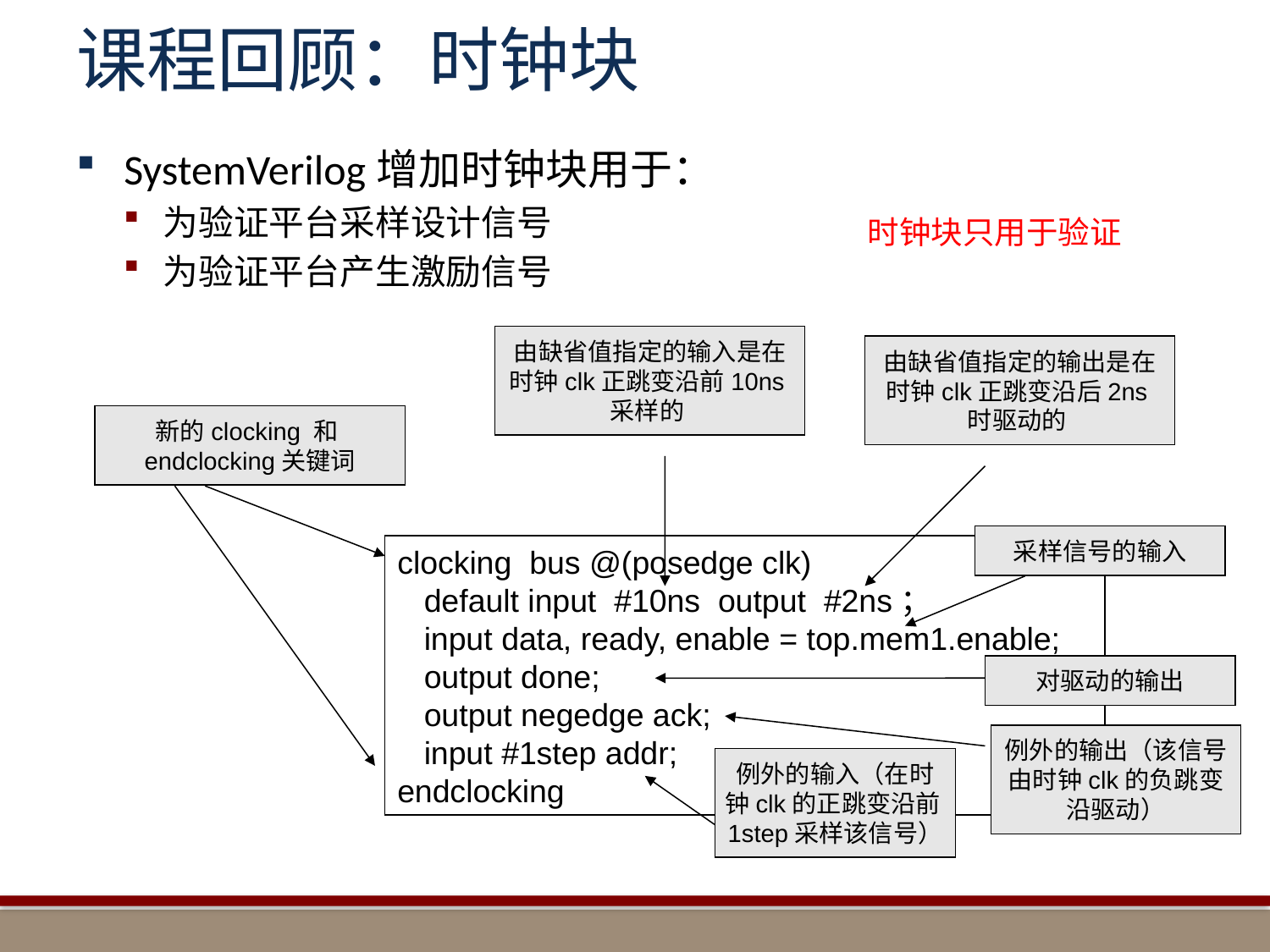

# 课程回顾：时钟块
SystemVerilog增加时钟块用于：
为验证平台采样设计信号
为验证平台产生激励信号

时钟块只用于验证
由缺省值指定的输入是在时钟clk正跳变沿前10ns采样的
由缺省值指定的输出是在时钟clk正跳变沿后2ns时驱动的
新的clocking 和endclocking关键词

采样信号的输入
clocking  bus @(posedge clk)
   default input  #10ns  output  #2ns；
   input data, ready, enable = top.mem1.enable;
   output done;
   output negedge ack;
   input #1step addr;
endclocking

对驱动的输出

例外的输出（该信号由时钟clk的负跳变沿驱动）
例外的输入（在时钟clk的正跳变沿前1step采样该信号）